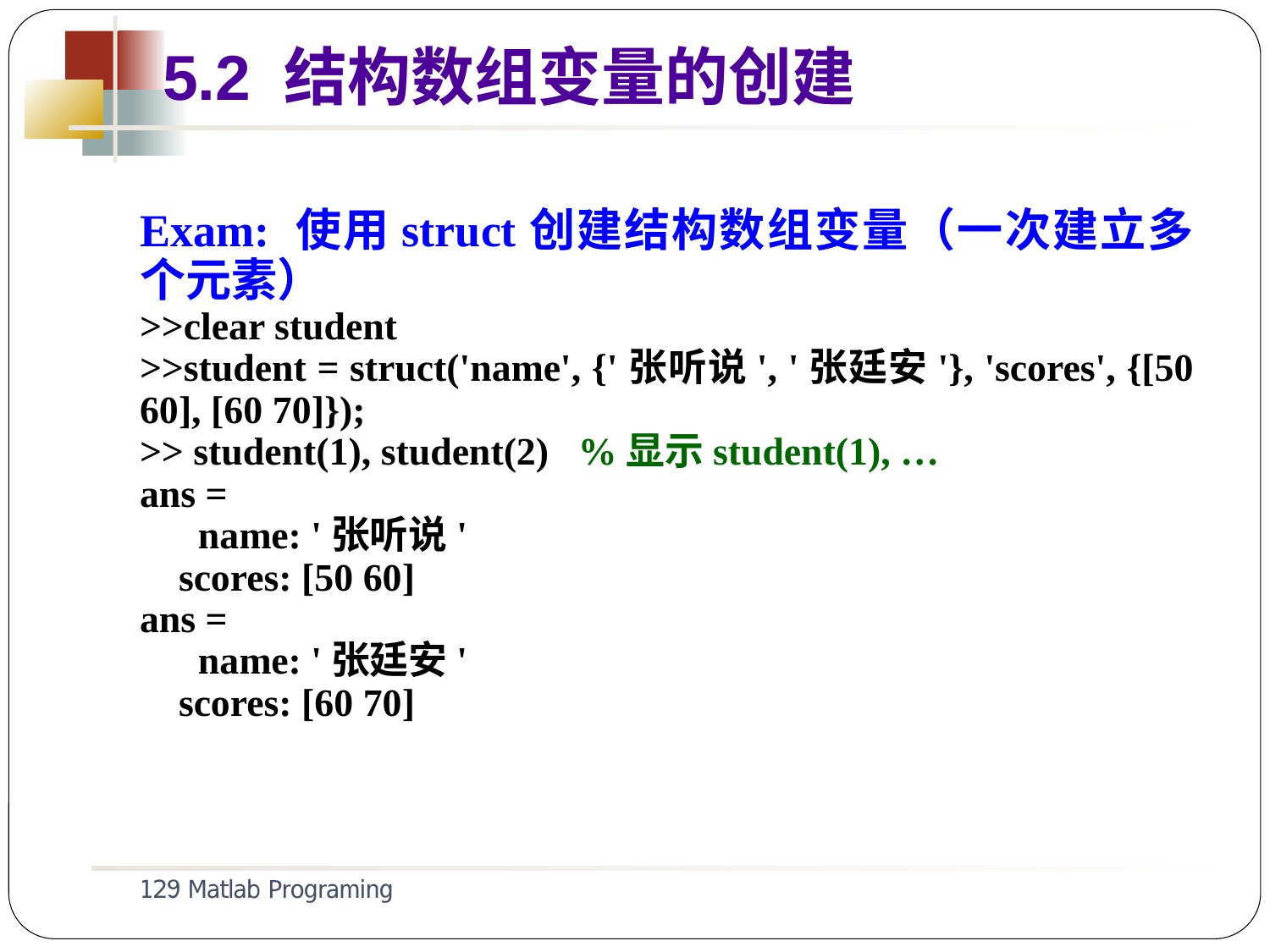

Exam: 使用struct创建结构数组变量（一次建立多个元素）
>>clear student
>>student = struct('name', {'张听说', '张廷安'}, 'scores', {[50 60], [60 70]});
>> student(1), student(2)   %显示student(1), …
ans =
      name: '张听说'
    scores: [50 60]
ans =
      name: '张廷安'
    scores: [60 70]
5.2 结构数组变量的创建
129 Matlab Programing